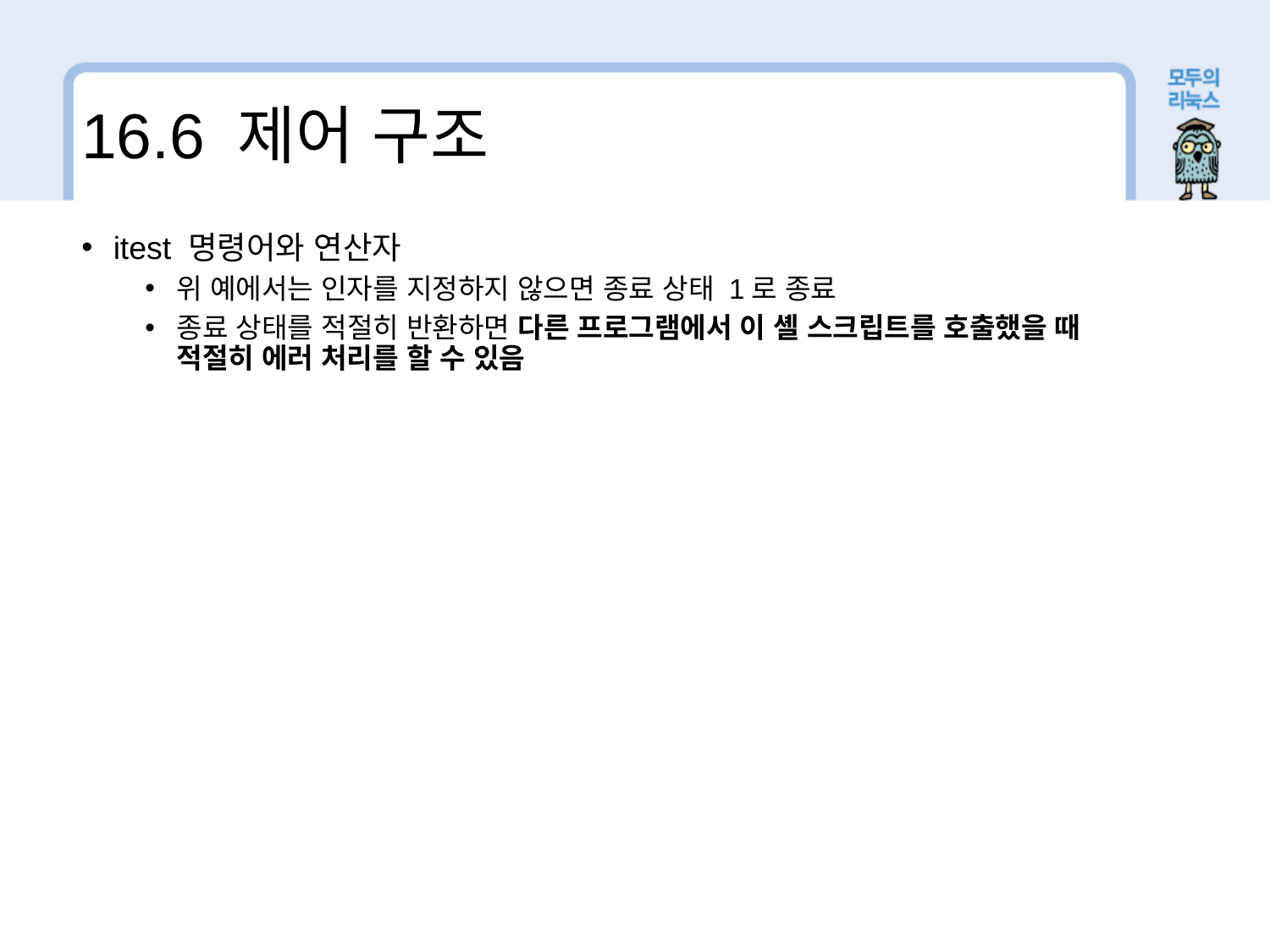

16.6 제어 구조
itest 명령어와 연산자
위 예에서는 인자를 지정하지 않으면 종료 상태 1로 종료
종료 상태를 적절히 반환하면 다른 프로그램에서 이 셸 스크립트를 호출했을 때 적절히 에러 처리를 할 수 있음